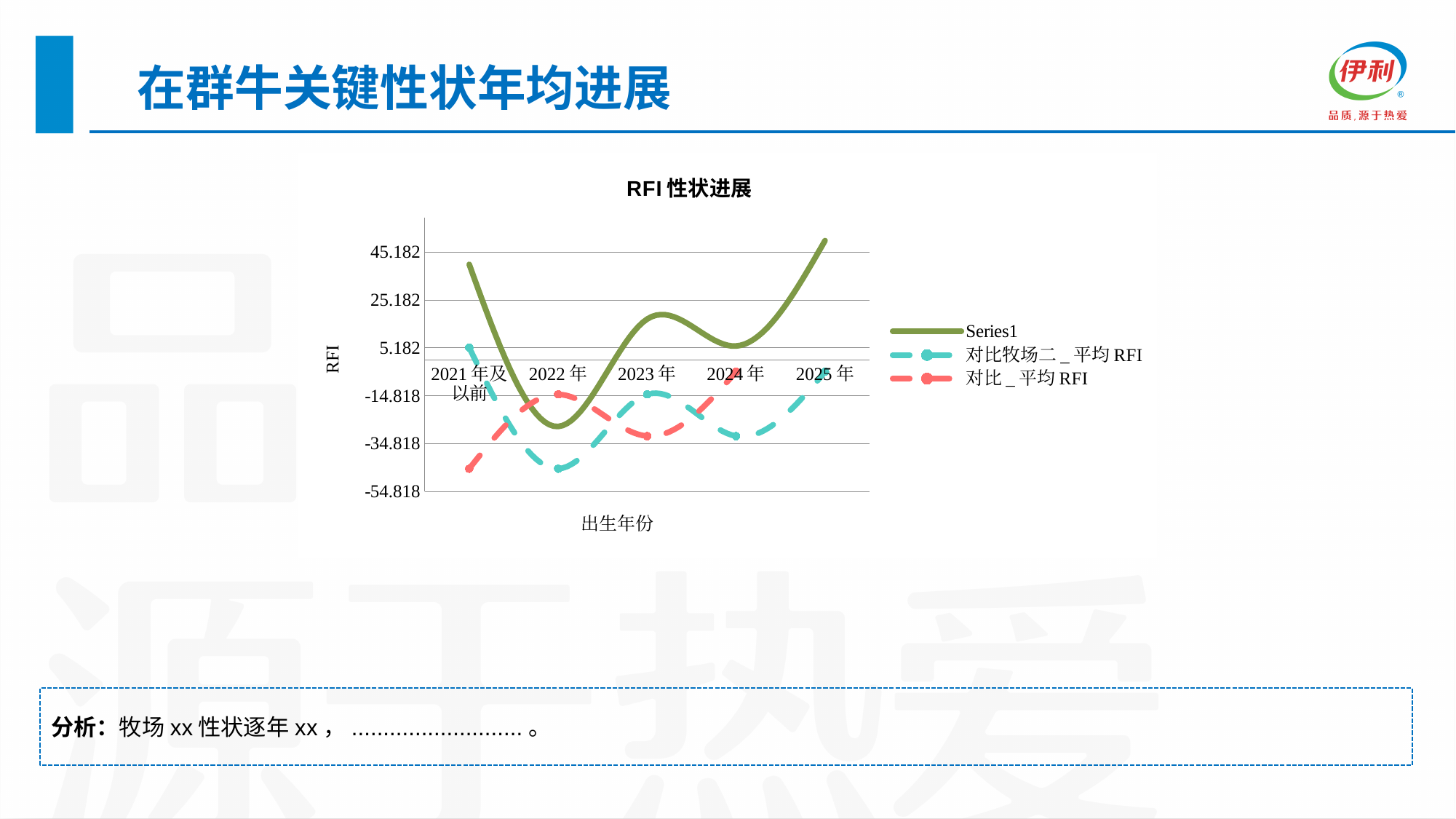

在群牛关键性状年均进展

### Chart: RFI性状进展

| Category |  | 对比牧场二_平均RFI | 对比_平均RFI |
|---|---|---|---|
| 2021年及以前 | 40.07 | 5.3 | -45.29 |
| 2022年 | -27.66 | -45.29 | -14.26 |
| 2023年 | 17.21 | -14.26 | -31.69 |
| 2024年 | 5.96 | -31.69 | -4.81 |
| 2025年 | 49.99 | -4.81 | None |
分析：牧场xx性状逐年xx，...........................。